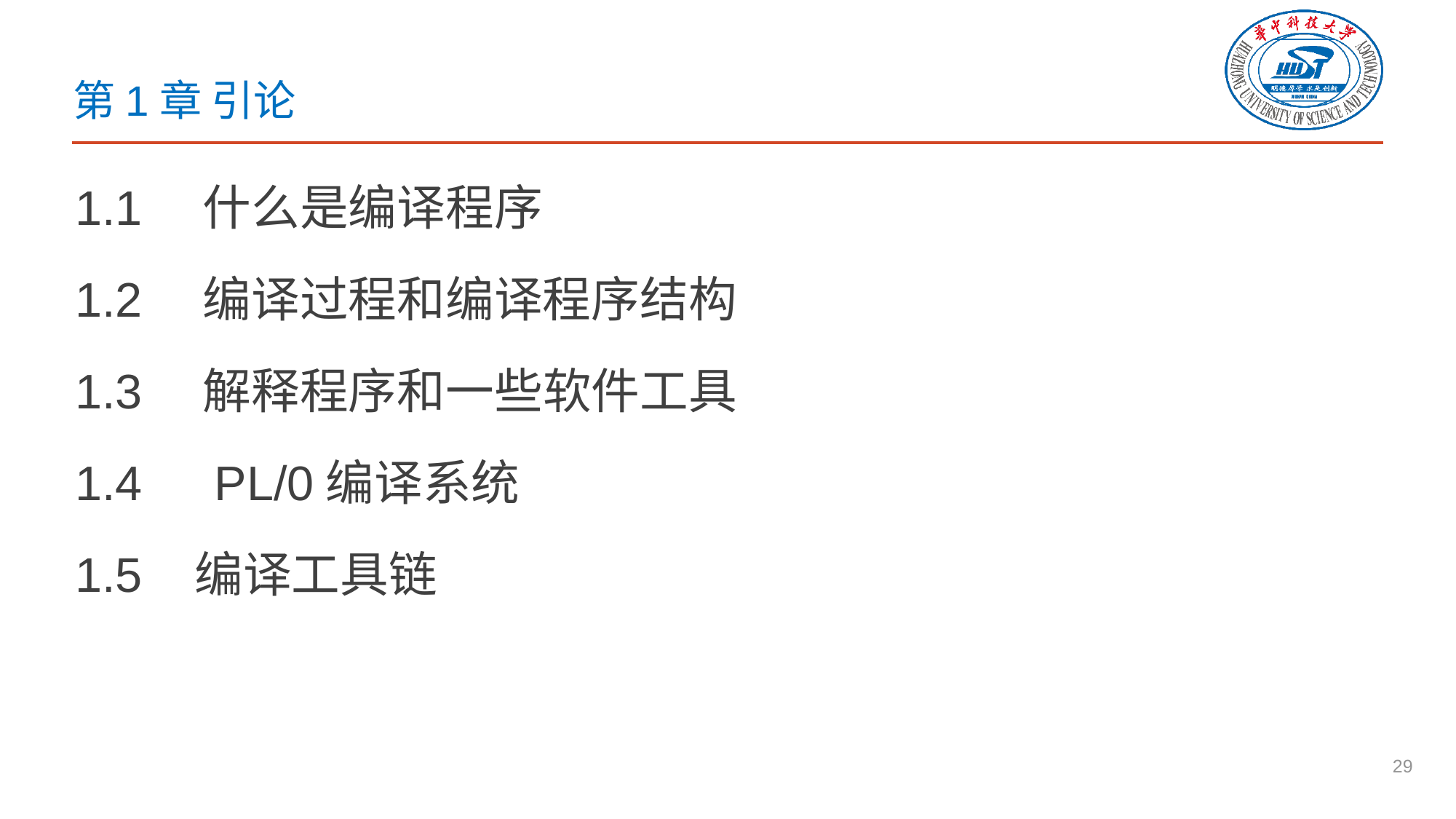

# 第1章 引论
1.1　什么是编译程序
1.2　编译过程和编译程序结构
1.3　解释程序和一些软件工具
1.4　PL/0编译系统
1.5   编译工具链

29